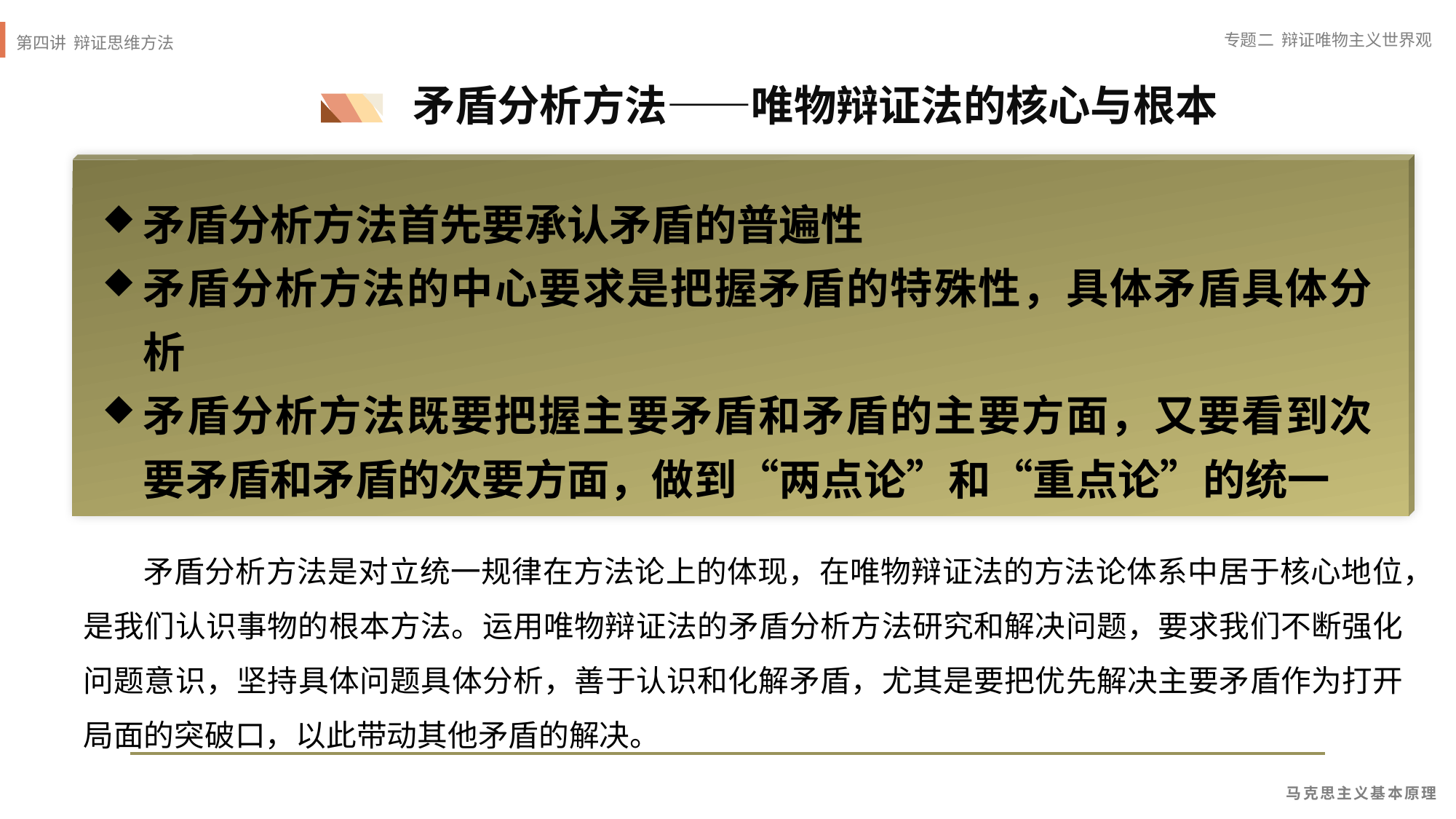

矛盾分析方法——唯物辩证法的核心与根本

矛盾分析方法首先要承认矛盾的普遍性
矛盾分析方法的中心要求是把握矛盾的特殊性，具体矛盾具体分析
矛盾分析方法既要把握主要矛盾和矛盾的主要方面，又要看到次要矛盾和矛盾的次要方面，做到“两点论”和“重点论”的统一
矛盾分析方法是对立统一规律在方法论上的体现，在唯物辩证法的方法论体系中居于核心地位，是我们认识事物的根本方法。运用唯物辩证法的矛盾分析方法研究和解决问题，要求我们不断强化问题意识，坚持具体问题具体分析，善于认识和化解矛盾，尤其是要把优先解决主要矛盾作为打开局面的突破口，以此带动其他矛盾的解决。